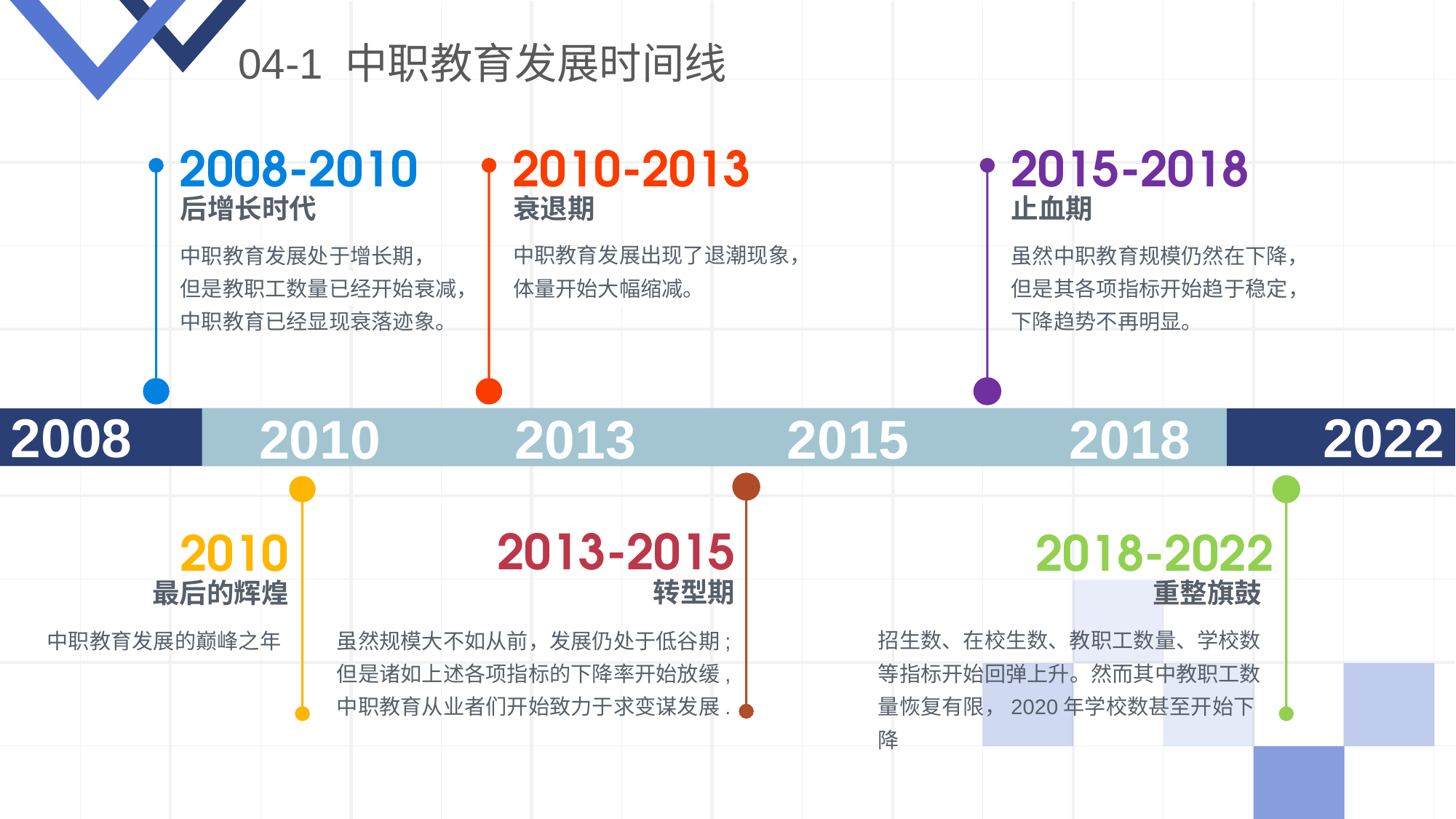

04-1 中职教育发展时间线
2008-2010
2010-2013
2015-2018

后增长时代
衰退期
止血期
中职教育发展处于增长期，
但是教职工数量已经开始衰减，中职教育已经显现衰落迹象。
中职教育发展出现了退潮现象，体量开始大幅缩减。
虽然中职教育规模仍然在下降，但是其各项指标开始趋于稳定，下降趋势不再明显。
2010
2013
2013
2008
2022
2010
2013
2015
2018

2013-2015
2010
2018-2022
转型期
最后的辉煌
重整旗鼓
中职教育发展的巅峰之年
虽然规模大不如从前，发展仍处于低谷期;
但是诸如上述各项指标的下降率开始放缓,
中职教育从业者们开始致力于求变谋发展.

招生数、在校生数、教职工数量、学校数等指标开始回弹上升。然而其中教职工数量恢复有限，2020年学校数甚至开始下降